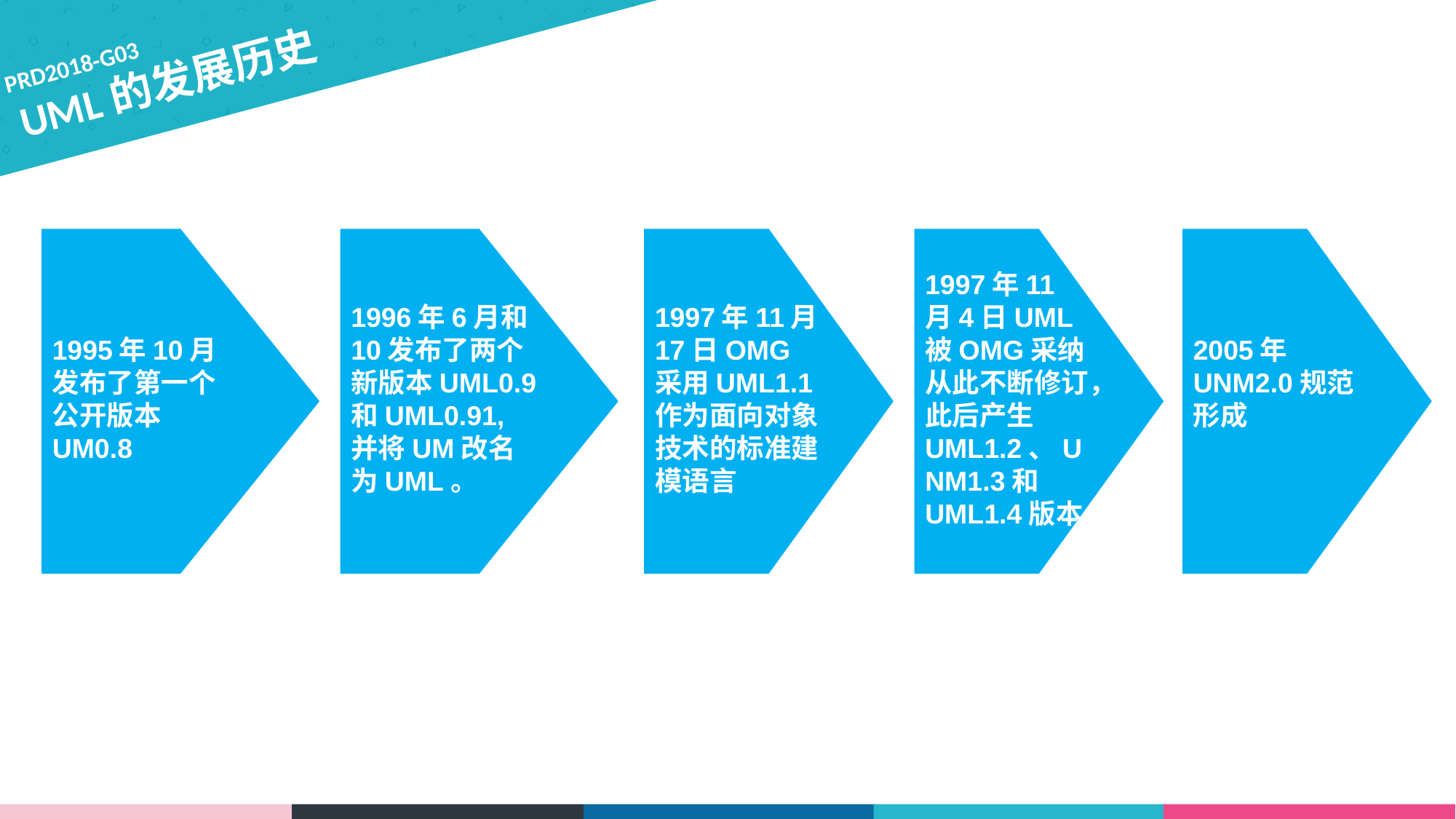

PRD2018-G03
 UML的发展历史

1995年10月发布了第一个公开版本UM0.8

1996年6月和10发布了两个新版本UML0.9和UML0.91,并将UM改名为UML。

1997年11月17日OMG采用UML1.1作为面向对象技术的标准建模语言

1997年11
月4日UML被OMG采纳从此不断修订，此后产生UML1.2、UNM1.3和UML1.4版本

2005年UNM2.0规范形成